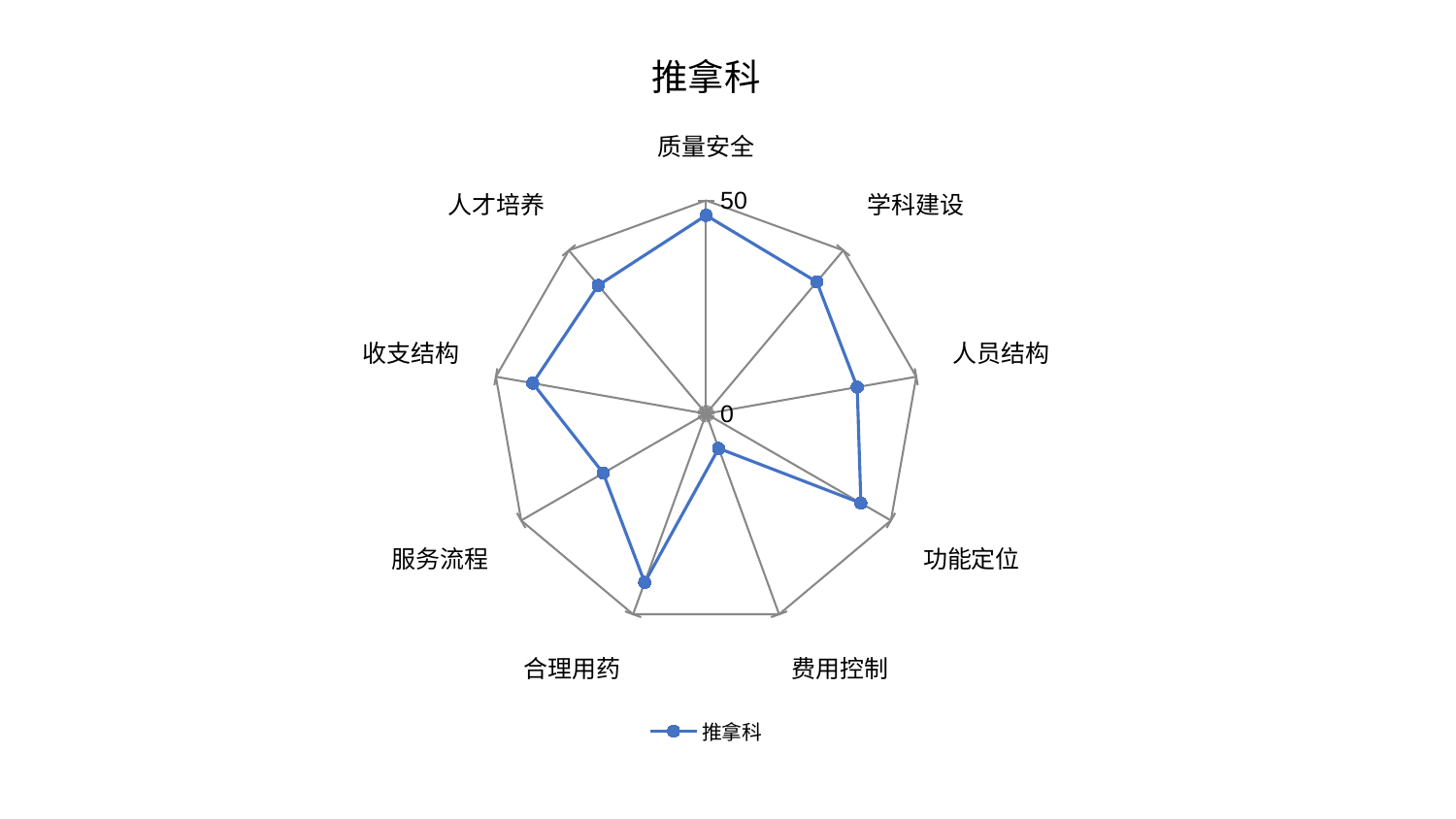

### Chart: 推拿科

| Category | 推拿科 |
|---|---|
| 质量安全 | 46.50096673202394 |
| 学科建设 | 40.35029158647824 |
| 人员结构 | 35.961792602569965 |
| 功能定位 | 41.87507679564064 |
| 费用控制 | 8.628009867452263 |
| 合理用药 | 42.063066296561374 |
| 服务流程 | 27.83282205819018 |
| 收支结构 | 41.24934961660986 |
| 人才培养 | 39.30032743747382 |
80